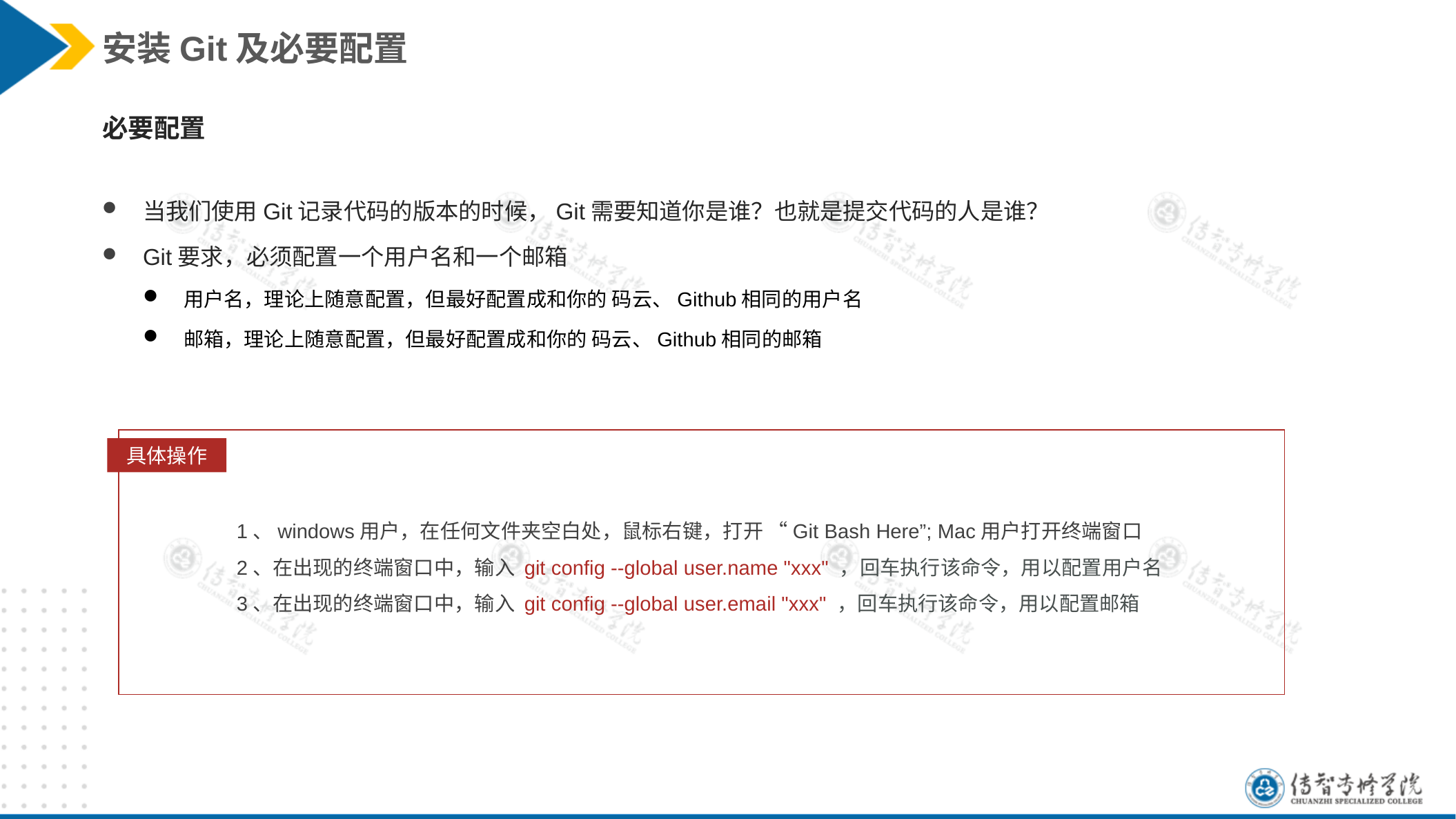

安装Git及必要配置
必要配置

当我们使用Git记录代码的版本的时候，Git需要知道你是谁？也就是提交代码的人是谁？
Git要求，必须配置一个用户名和一个邮箱
用户名，理论上随意配置，但最好配置成和你的 码云、Github相同的用户名
邮箱，理论上随意配置，但最好配置成和你的 码云、Github相同的邮箱

具体操作
1、windows用户，在任何文件夹空白处，鼠标右键，打开 “Git Bash Here”; Mac用户打开终端窗口
2、在出现的终端窗口中，输入 git config --global user.name "xxx" ，回车执行该命令，用以配置用户名
3、在出现的终端窗口中，输入 git config --global user.email "xxx" ，回车执行该命令，用以配置邮箱